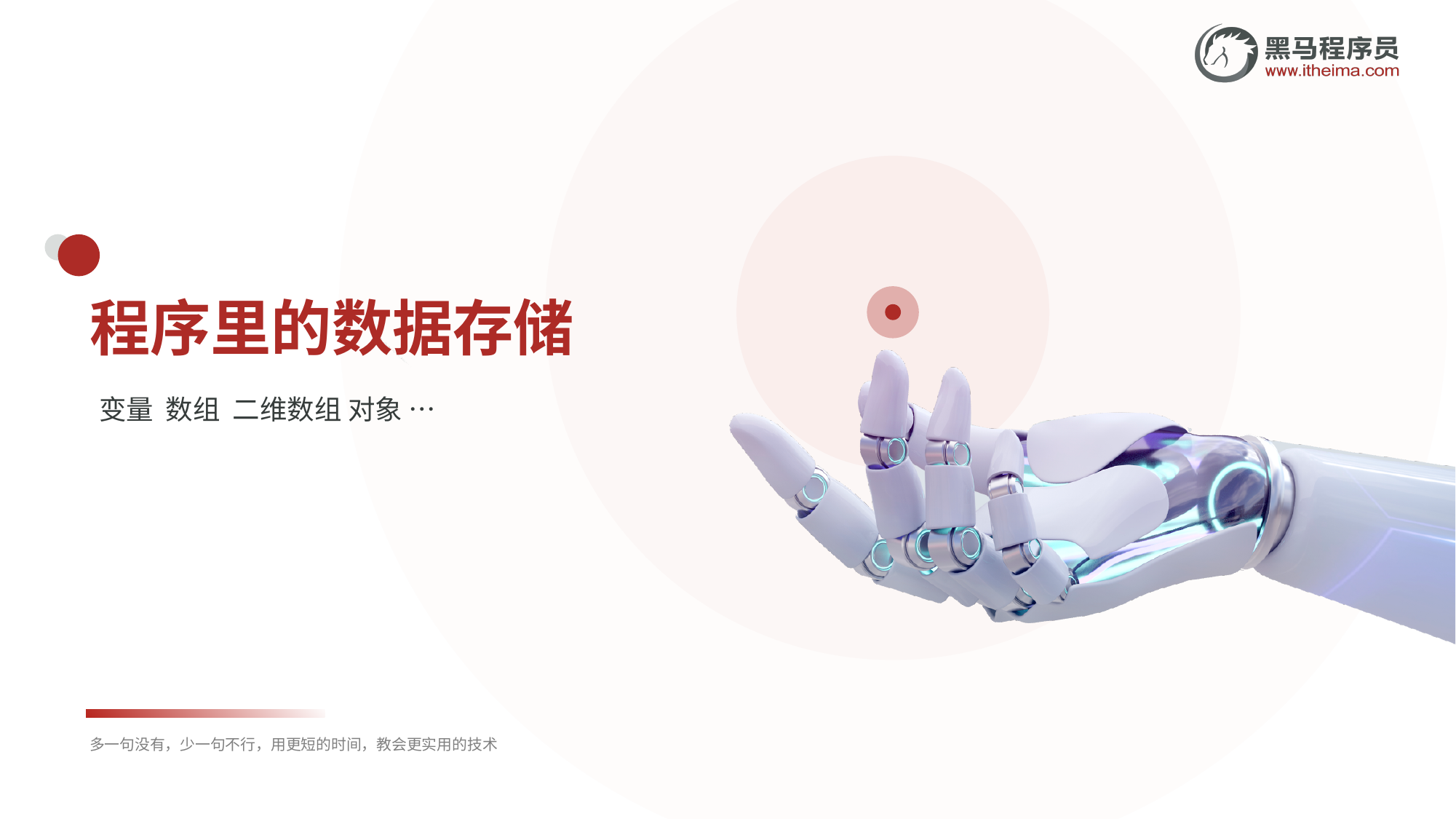

# 程序里的数据存储
变量  数组  二维数组 对象 …